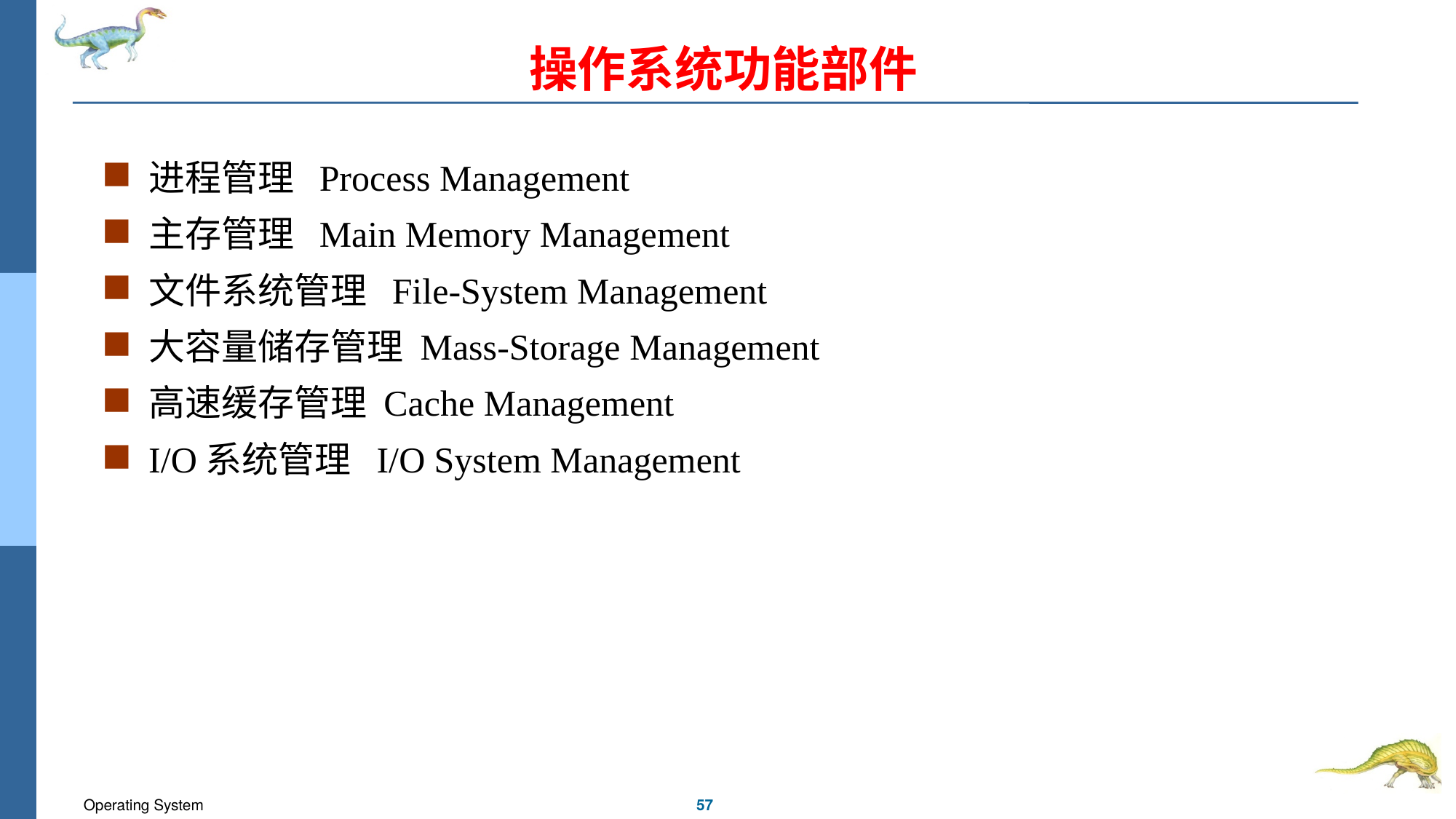

# 操作系统功能部件
进程管理  Process Management
主存管理  Main Memory Management
文件系统管理  File-System Management
大容量储存管理 Mass-Storage Management
高速缓存管理 Cache Management
I/O系统管理  I/O System Management